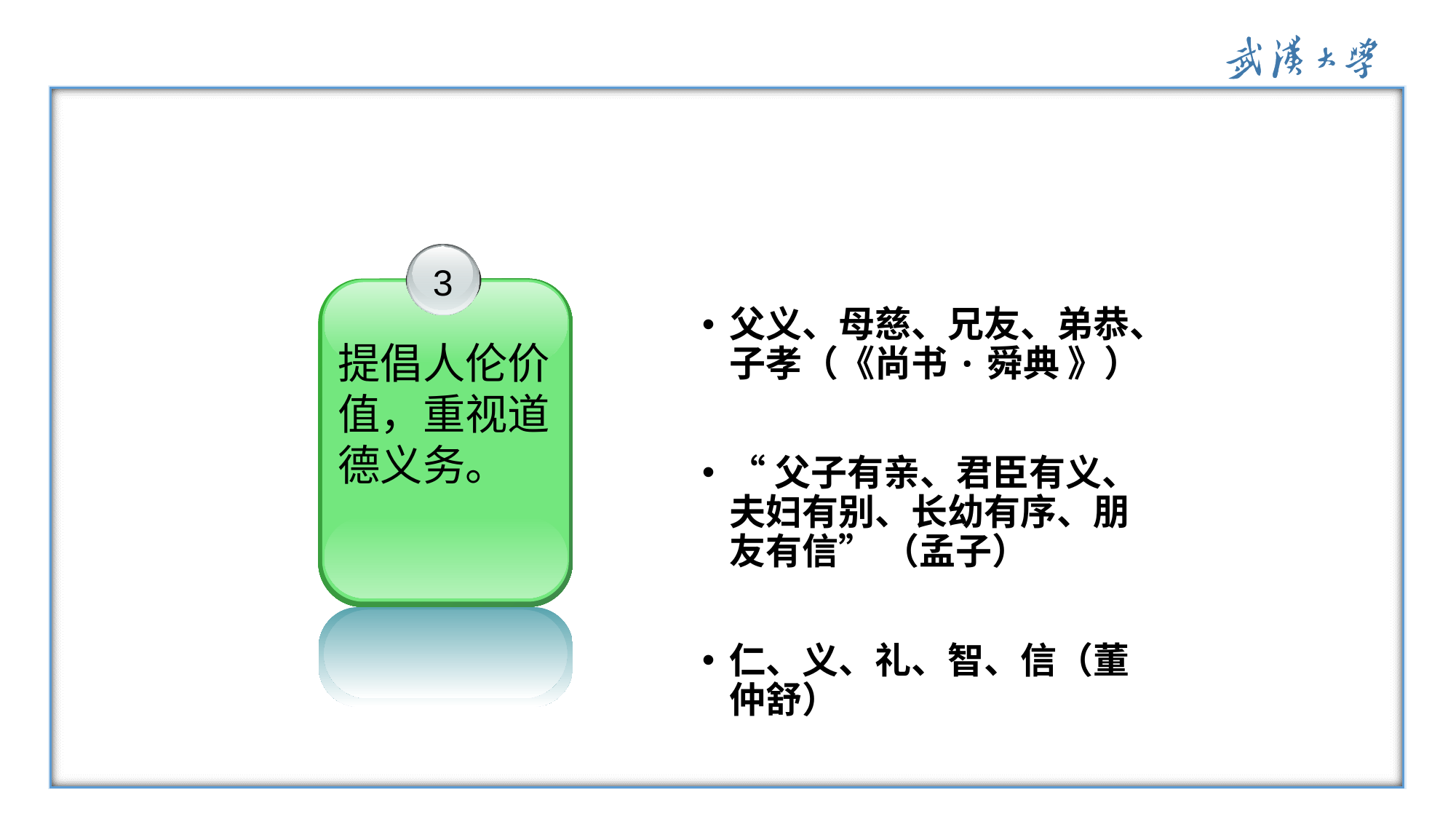

父义、母慈、兄友、弟恭、子孝（《尚书·舜典 》）

“父子有亲、君臣有义、夫妇有别、长幼有序、朋友有信” （孟子）

仁、义、礼、智、信（董仲舒）

3

提倡人伦价值，重视道德义务。